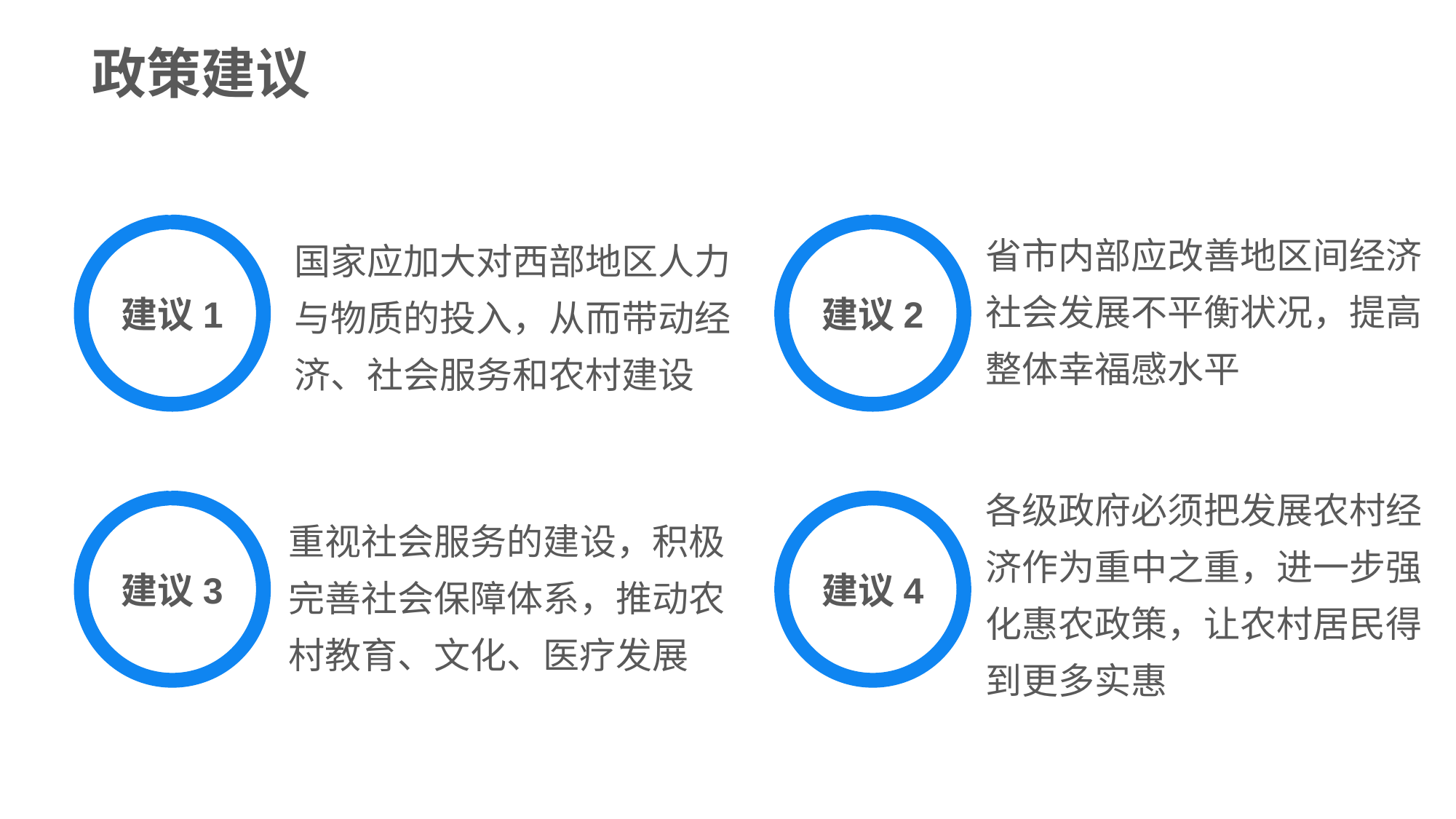

政策建议
国家应加大对西部地区人力与物质的投入，从而带动经济、社会服务和农村建设
省市内部应改善地区间经济社会发展不平衡状况，提高整体幸福感水平
建议1

建议2

各级政府必须把发展农村经济作为重中之重，进一步强化惠农政策，让农村居民得到更多实惠
建议3

建议4

重视社会服务的建设，积极完善社会保障体系，推动农村教育、文化、医疗发展